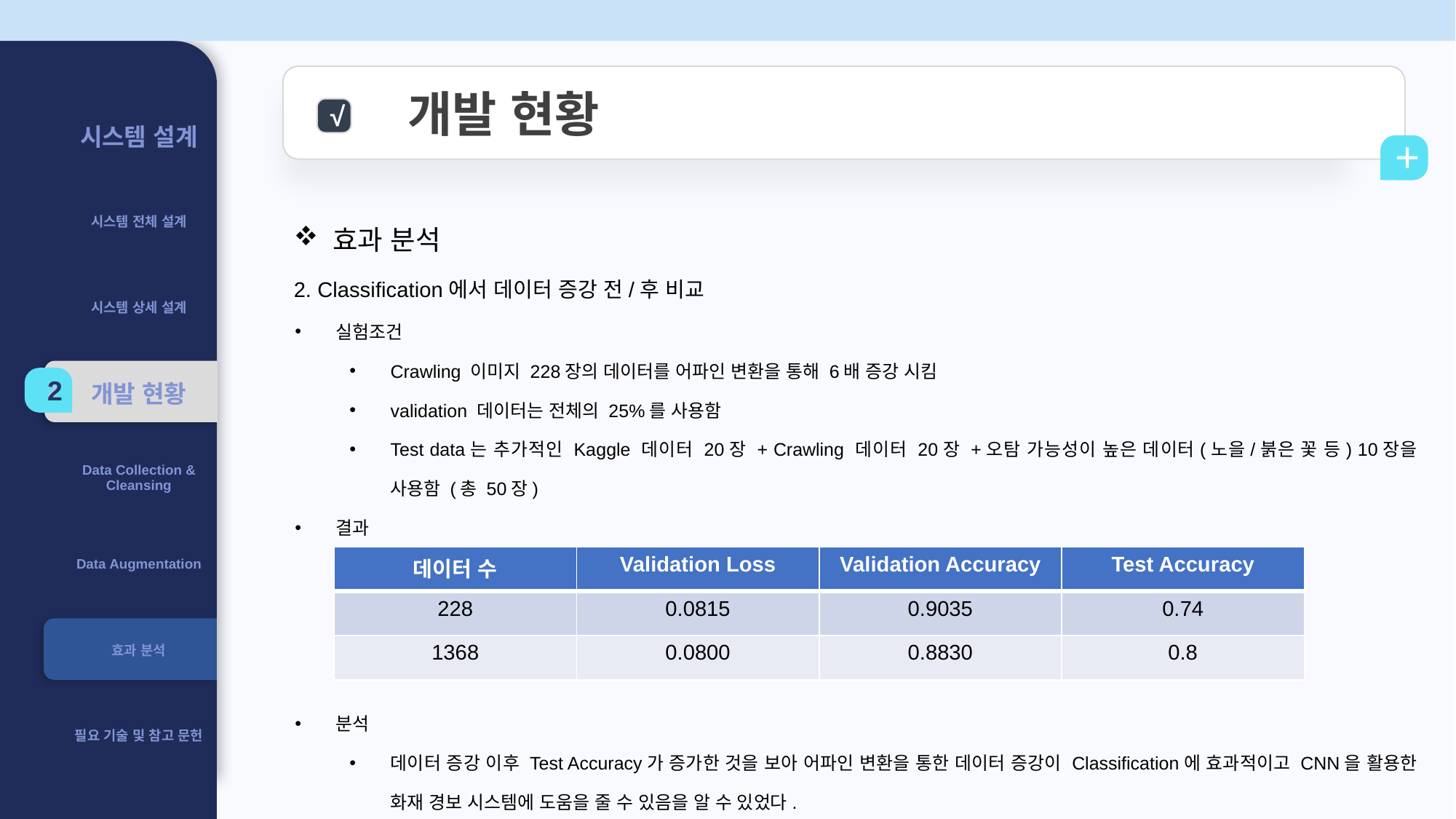

개발 현황
| 시스템 설계 |
| --- |
| 시스템 전체 설계 |
| 시스템 상세 설계 |
| 개발 현황 |
| Data Collection & Cleansing |
| Data Augmentation |
| 효과 분석 |
| 필요 기술 및 참고 문헌 |
√
+

 효과 분석
2. Classification에서 데이터 증강 전/후 비교
실험조건
Crawling 이미지 228장의 데이터를 어파인 변환을 통해 6배 증강 시킴
validation 데이터는 전체의 25%를 사용함
Test data는 추가적인 Kaggle 데이터 20장 + Crawling 데이터 20장 +오탐 가능성이 높은 데이터(노을/붉은 꽃 등) 10장을 사용함 (총 50장)
결과

분석
데이터 증강 이후 Test Accuracy가 증가한 것을 보아 어파인 변환을 통한 데이터 증강이 Classification에 효과적이고 CNN을 활용한 화재 경보 시스템에 도움을 줄 수 있음을 알 수 있었다.

2
2

| 데이터 수 | Validation Loss | Validation Accuracy | Test Accuracy |
| --- | --- | --- | --- |
| 228 | 0.0815 | 0.9035 | 0.74 |
| 1368 | 0.0800 | 0.8830 | 0.8 |